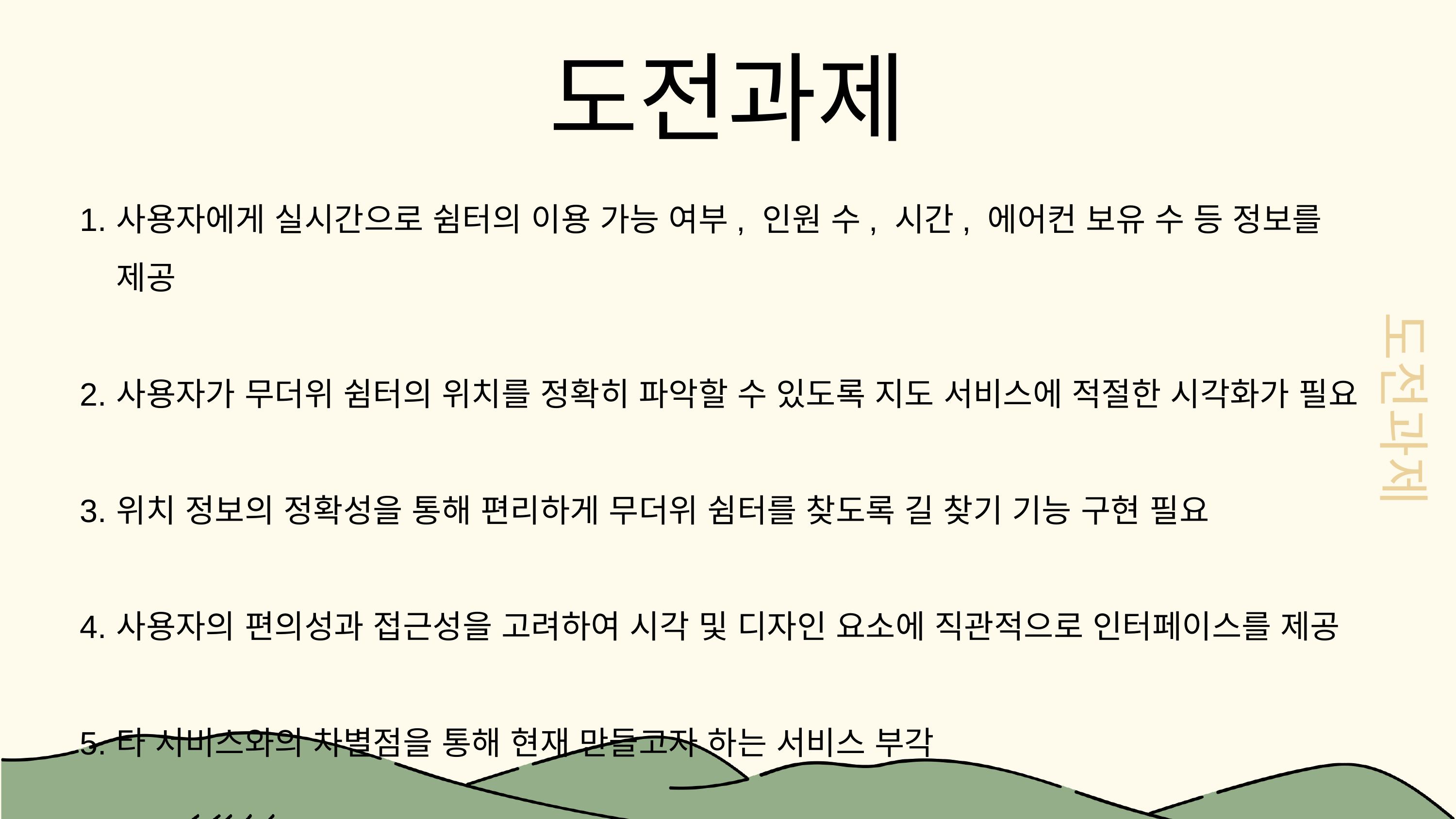

도전과제
도전과제
사용자에게 실시간으로 쉼터의 이용 가능 여부, 인원 수, 시간, 에어컨 보유 수 등 정보를 제공

사용자가 무더위 쉼터의 위치를 정확히 파악할 수 있도록 지도 서비스에 적절한 시각화가 필요

위치 정보의 정확성을 통해 편리하게 무더위 쉼터를 찾도록 길 찾기 기능 구현 필요

사용자의 편의성과 접근성을 고려하여 시각 및 디자인 요소에 직관적으로 인터페이스를 제공

타 서비스와의 차별점을 통해 현재 만들고자 하는 서비스 부각